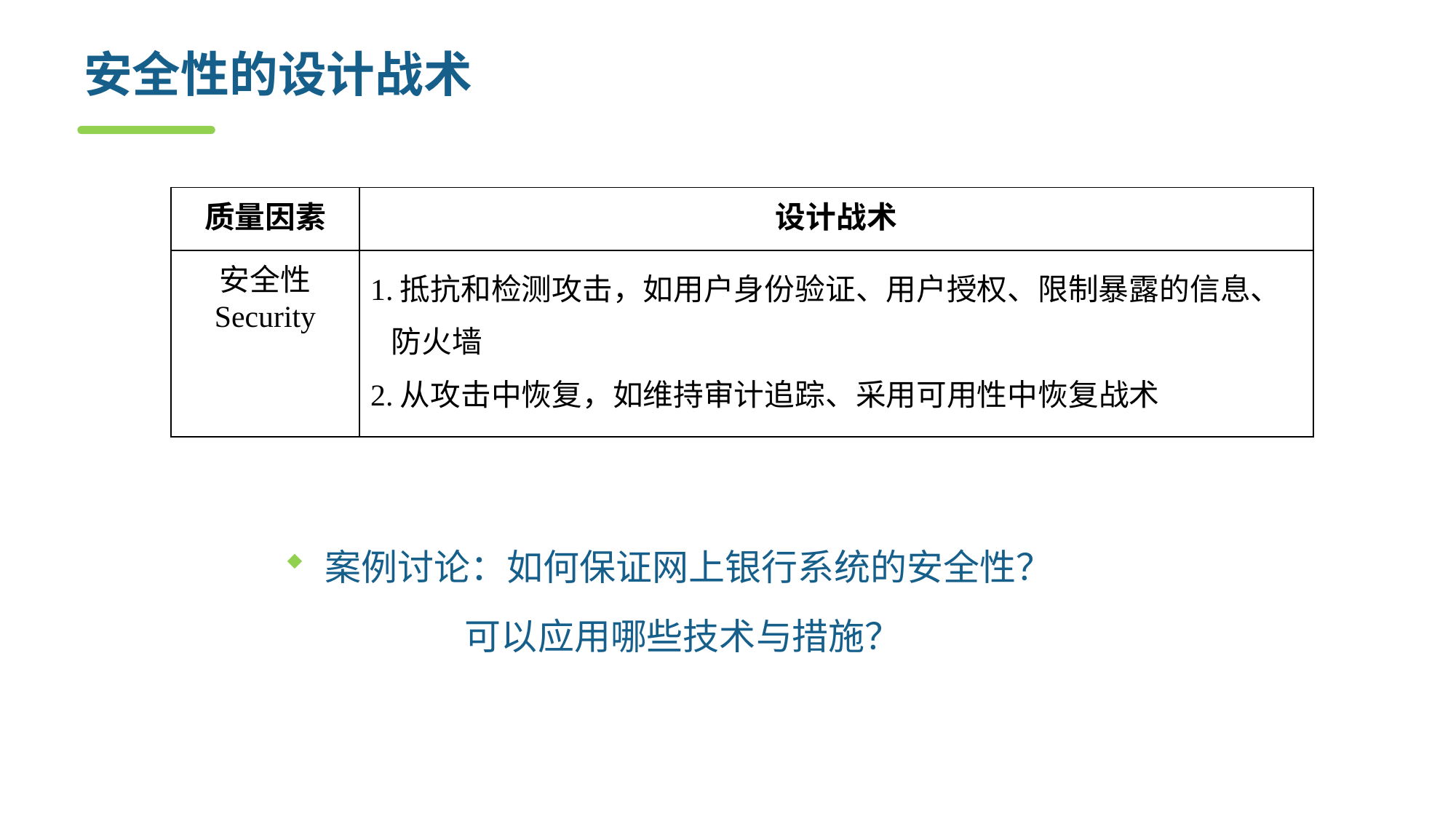

# 安全性的设计战术
| 质量因素 | 设计战术 |
| --- | --- |
| 安全性 Security | 1.抵抗和检测攻击，如用户身份验证、用户授权、限制暴露的信息、防火墙 2.从攻击中恢复，如维持审计追踪、采用可用性中恢复战术 |
案例讨论：如何保证网上银行系统的安全性？
                     可以应用哪些技术与措施？
121